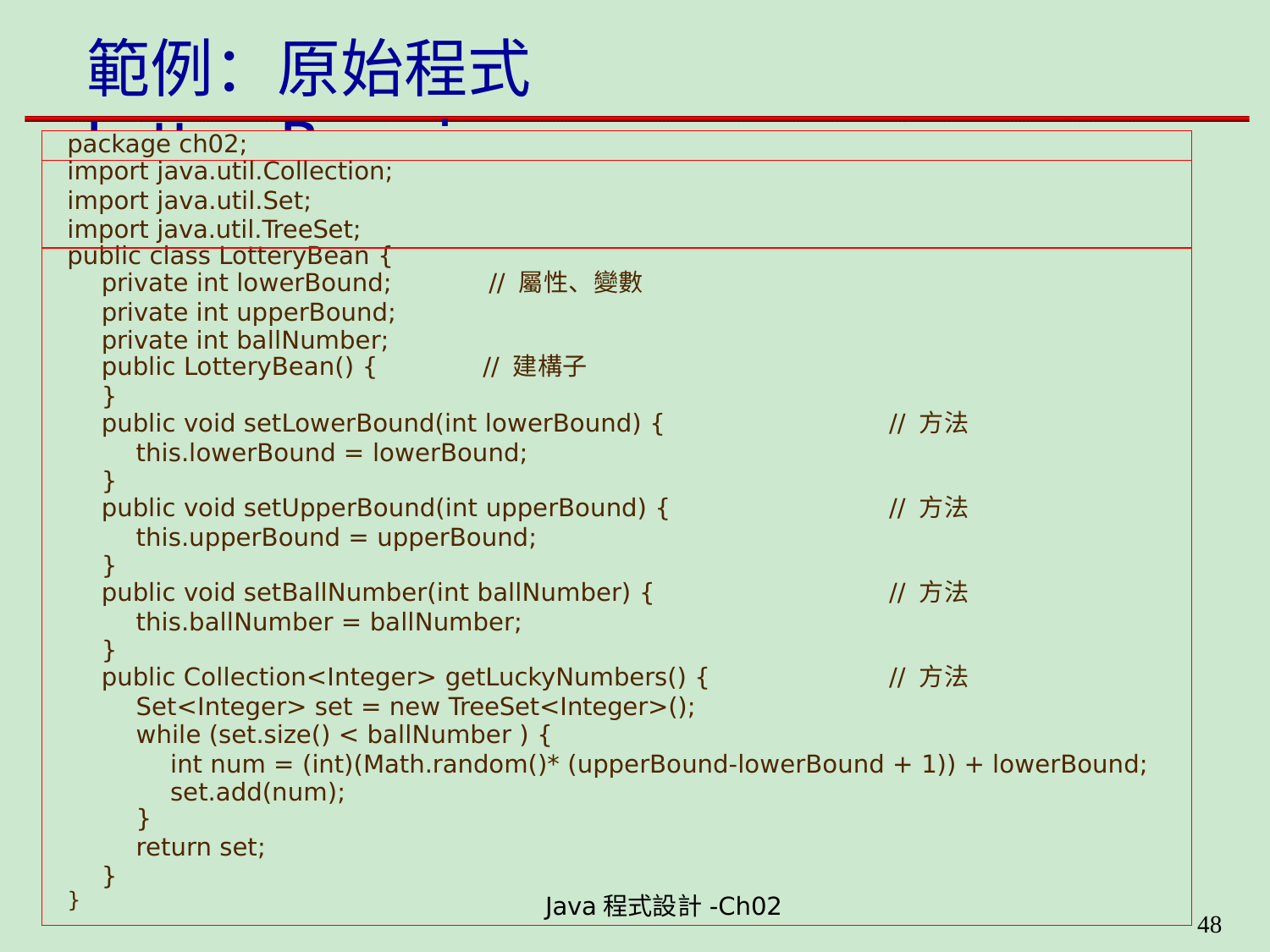

# 範例：原始程式LotteryBean.java
| package ch02; |
| --- |
| import java.util.Collection; import java.util.Set; import java.util.TreeSet; |
| public class LotteryBean { private int lowerBound; // 屬性、變數 private int upperBound; private int ballNumber; public LotteryBean() { // 建構子 } public void setLowerBound(int lowerBound) { // 方法 this.lowerBound = lowerBound; } public void setUpperBound(int upperBound) { // 方法 this.upperBound = upperBound; } public void setBallNumber(int ballNumber) { // 方法 this.ballNumber = ballNumber; } public Collection<Integer> getLuckyNumbers() { // 方法 Set<Integer> set = new TreeSet<Integer>(); while (set.size() < ballNumber ) { int num = (int)(Math.random()\* (upperBound-lowerBound + 1)) + lowerBound; set.add(num); } return set; } } Java程式設計-Ch02 |
48